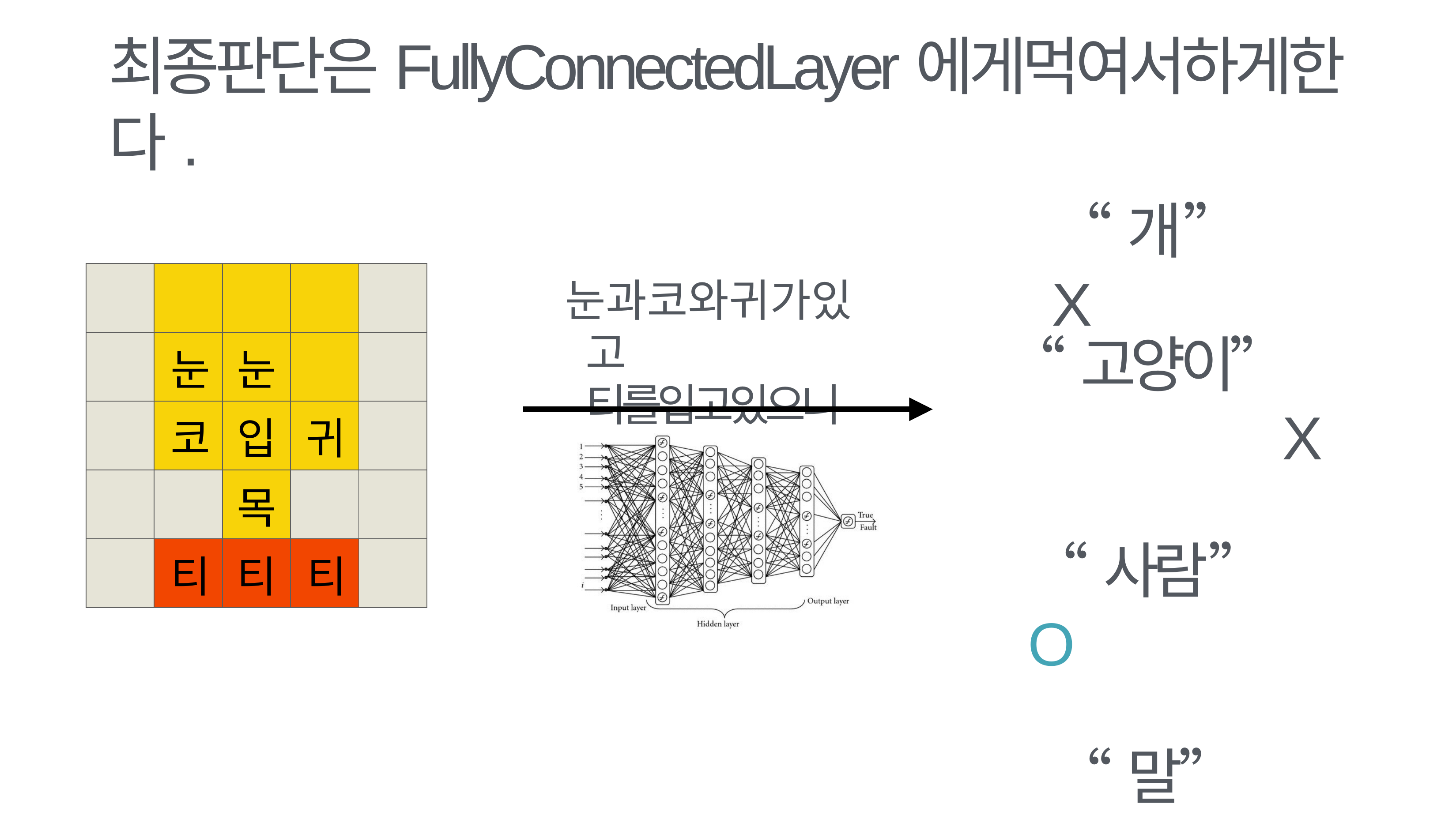

# 최종판단은FullyConnectedLayer에게먹여서하게한다.
“개”	X
|  |  |  |  |  |
| --- | --- | --- | --- | --- |
|  | 눈 | 눈 |  |  |
|  | 코 | 입 | 귀 |  |
|  |  | 목 |  |  |
|  | 티 | 티 | 티 |  |
눈과코와귀가있고  티를입고있으니
“고양이”	X
“사람”	O
“말”	X